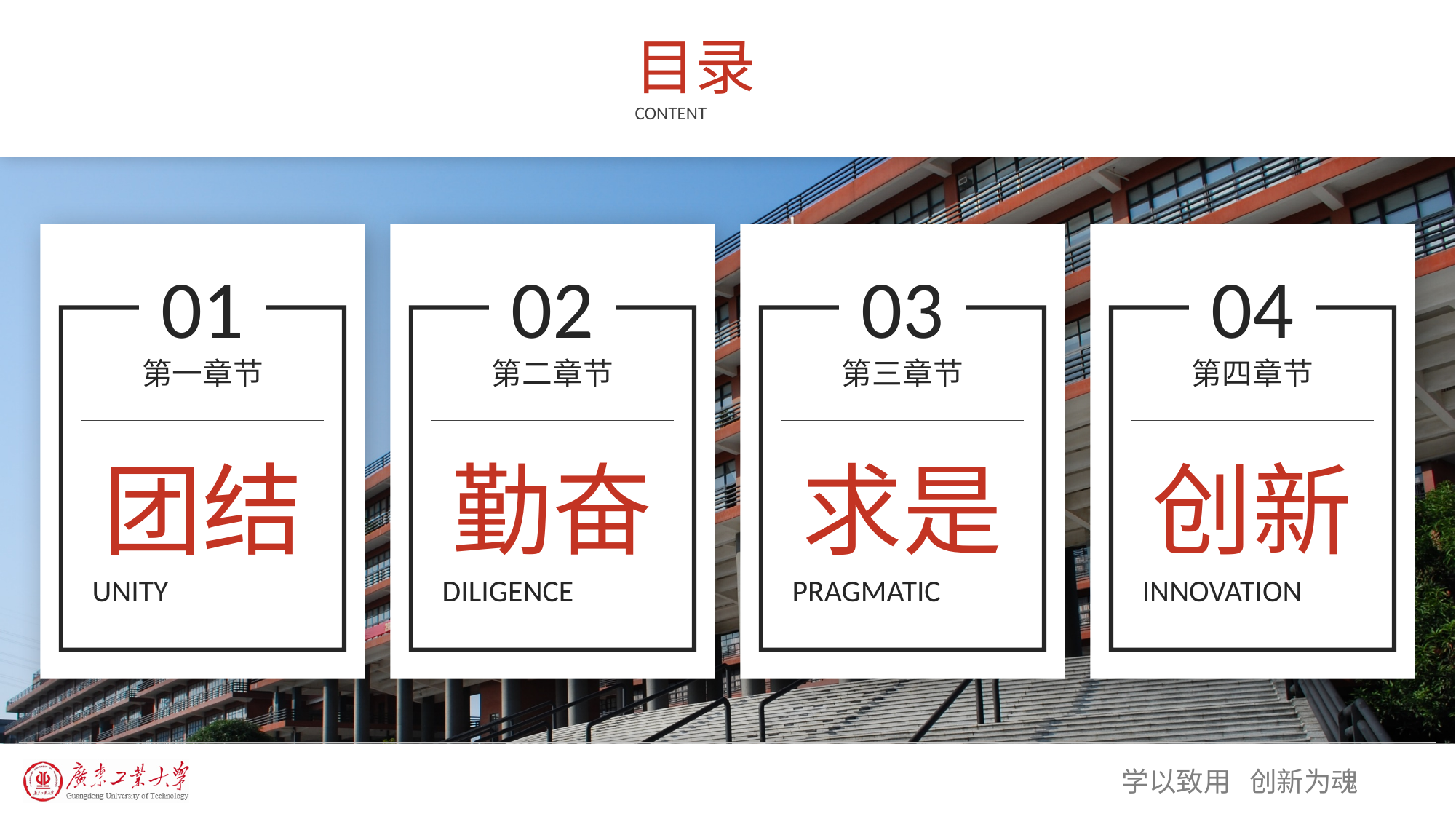

团结
勤奋
求是
创新
UNITY
DILIGENCE
PRAGMATIC
INNOVATION